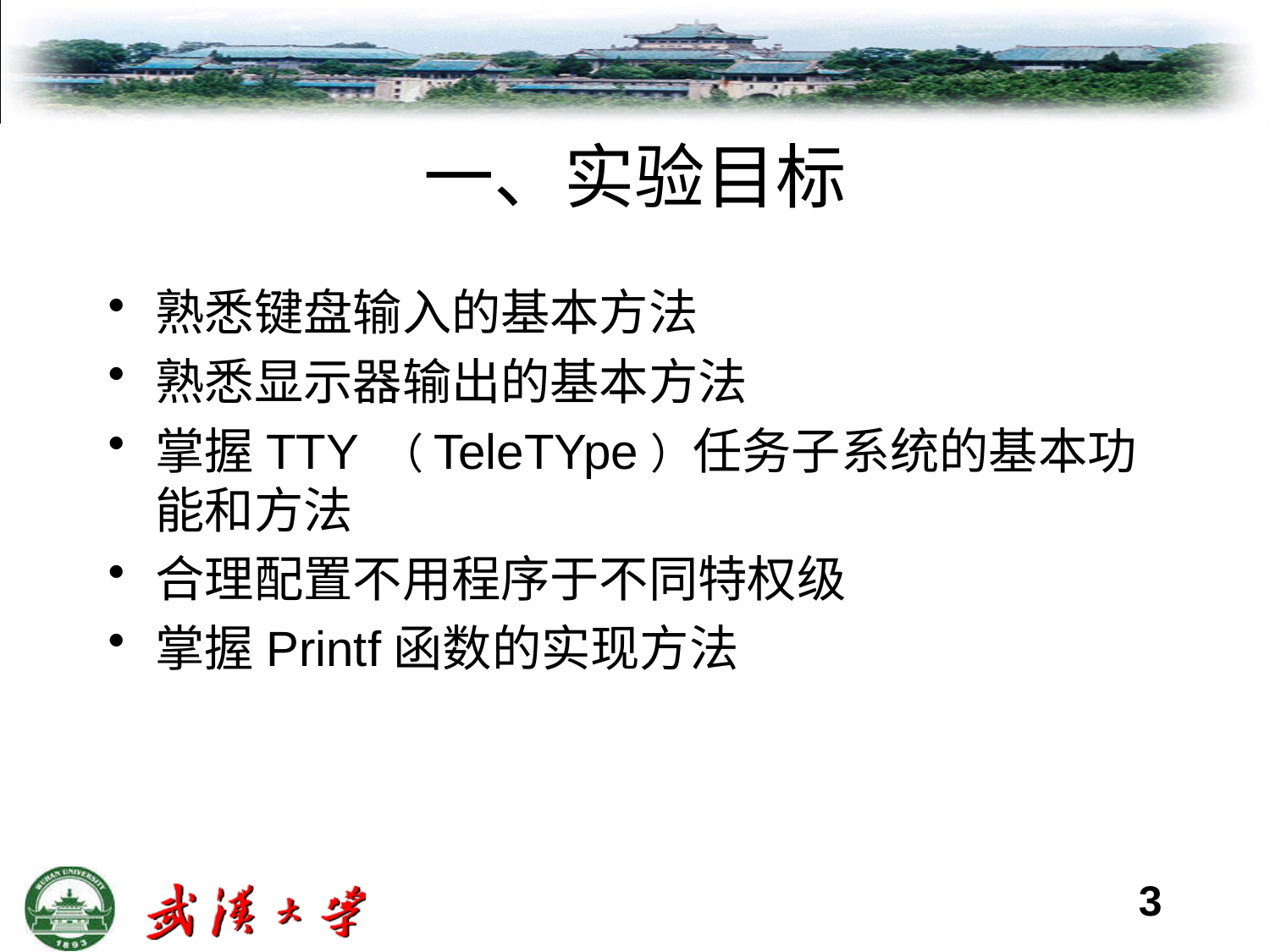

# 一、实验目标
熟悉键盘输入的基本方法
熟悉显示器输出的基本方法
掌握TTY （TeleTYpe）任务子系统的基本功能和方法
合理配置不用程序于不同特权级
掌握Printf函数的实现方法

3